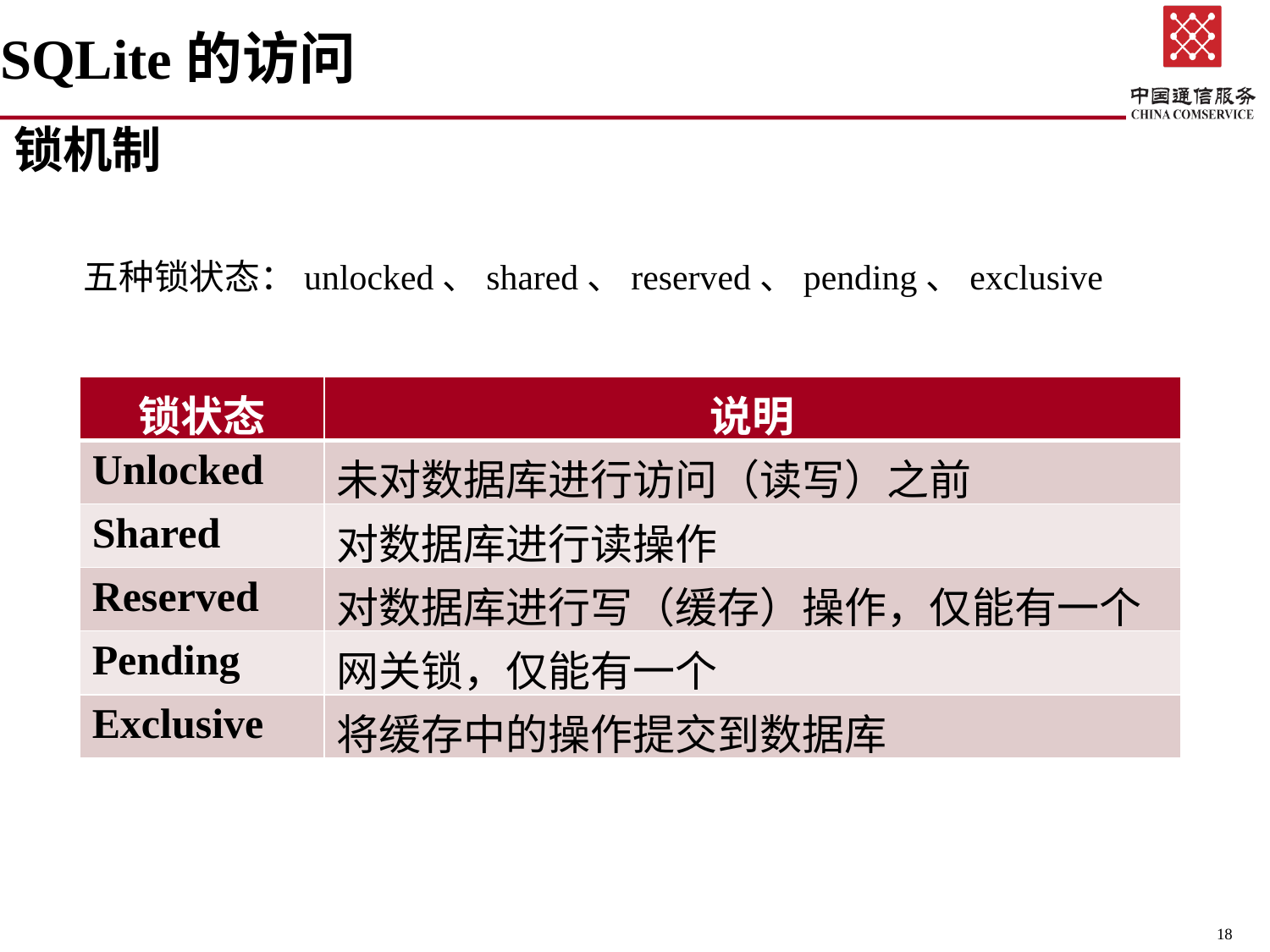

SQLite的访问
锁机制
        五种锁状态：unlocked、shared、reserved、pending、exclusive
| 锁状态 | 说明 |
| --- | --- |
| Unlocked | 未对数据库进行访问（读写）之前 |
| Shared | 对数据库进行读操作 |
| Reserved | 对数据库进行写（缓存）操作，仅能有一个 |
| Pending | 网关锁，仅能有一个 |
| Exclusive | 将缓存中的操作提交到数据库 |